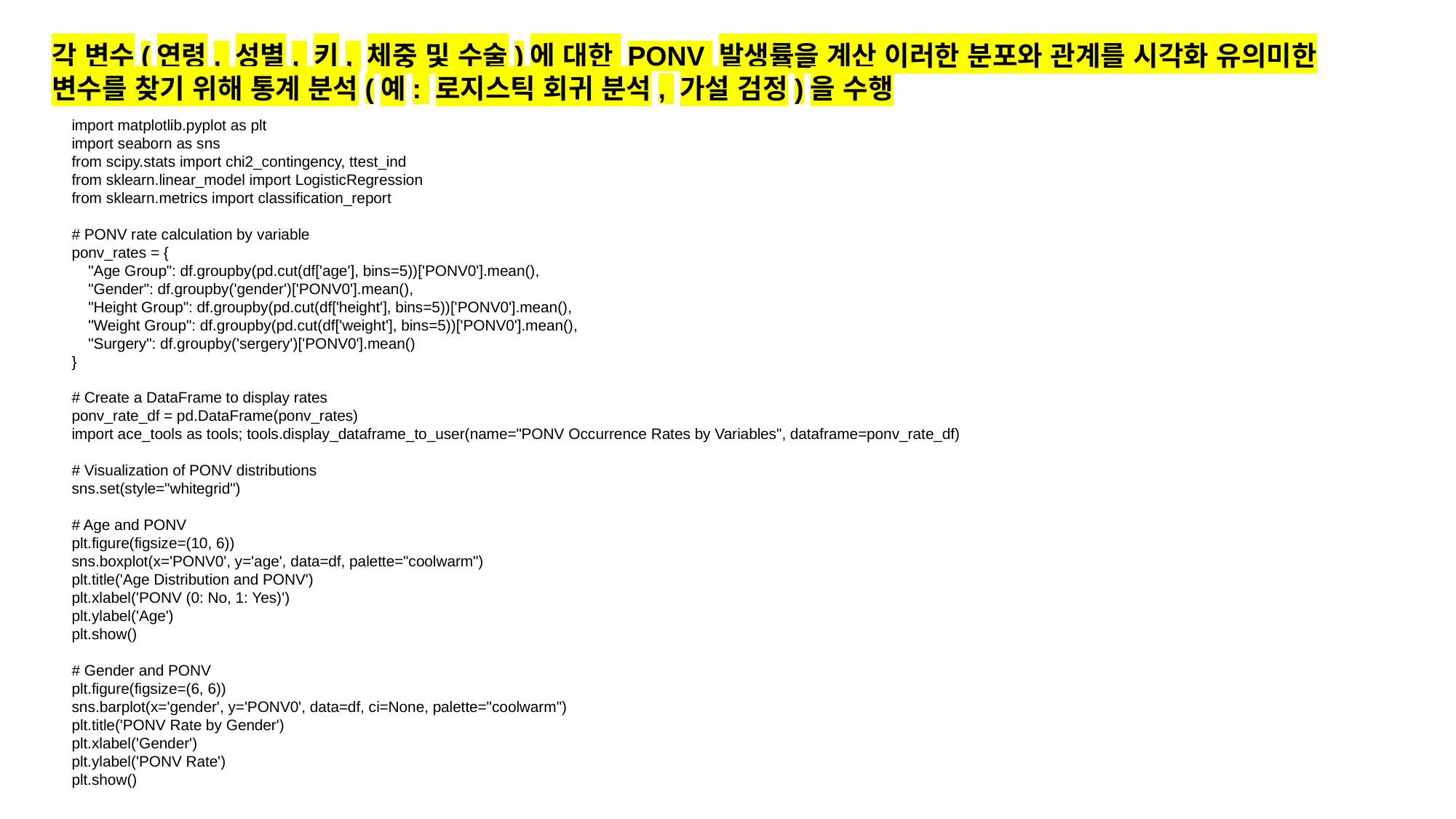

각 변수(연령, 성별, 키, 체중 및 수술)에 대한 PONV 발생률을 계산 이러한 분포와 관계를 시각화 유의미한 변수를 찾기 위해 통계 분석(예: 로지스틱 회귀 분석, 가설 검정)을 수행
import matplotlib.pyplot as plt
import seaborn as sns
from scipy.stats import chi2_contingency, ttest_ind
from sklearn.linear_model import LogisticRegression
from sklearn.metrics import classification_report

# PONV rate calculation by variable
ponv_rates = {
    "Age Group": df.groupby(pd.cut(df['age'], bins=5))['PONV0'].mean(),
    "Gender": df.groupby('gender')['PONV0'].mean(),
    "Height Group": df.groupby(pd.cut(df['height'], bins=5))['PONV0'].mean(),
    "Weight Group": df.groupby(pd.cut(df['weight'], bins=5))['PONV0'].mean(),
    "Surgery": df.groupby('sergery')['PONV0'].mean()
}

# Create a DataFrame to display rates
ponv_rate_df = pd.DataFrame(ponv_rates)
import ace_tools as tools; tools.display_dataframe_to_user(name="PONV Occurrence Rates by Variables", dataframe=ponv_rate_df)

# Visualization of PONV distributions
sns.set(style="whitegrid")

# Age and PONV
plt.figure(figsize=(10, 6))
sns.boxplot(x='PONV0', y='age', data=df, palette="coolwarm")
plt.title('Age Distribution and PONV')
plt.xlabel('PONV (0: No, 1: Yes)')
plt.ylabel('Age')
plt.show()

# Gender and PONV
plt.figure(figsize=(6, 6))
sns.barplot(x='gender', y='PONV0', data=df, ci=None, palette="coolwarm")
plt.title('PONV Rate by Gender')
plt.xlabel('Gender')
plt.ylabel('PONV Rate')
plt.show()